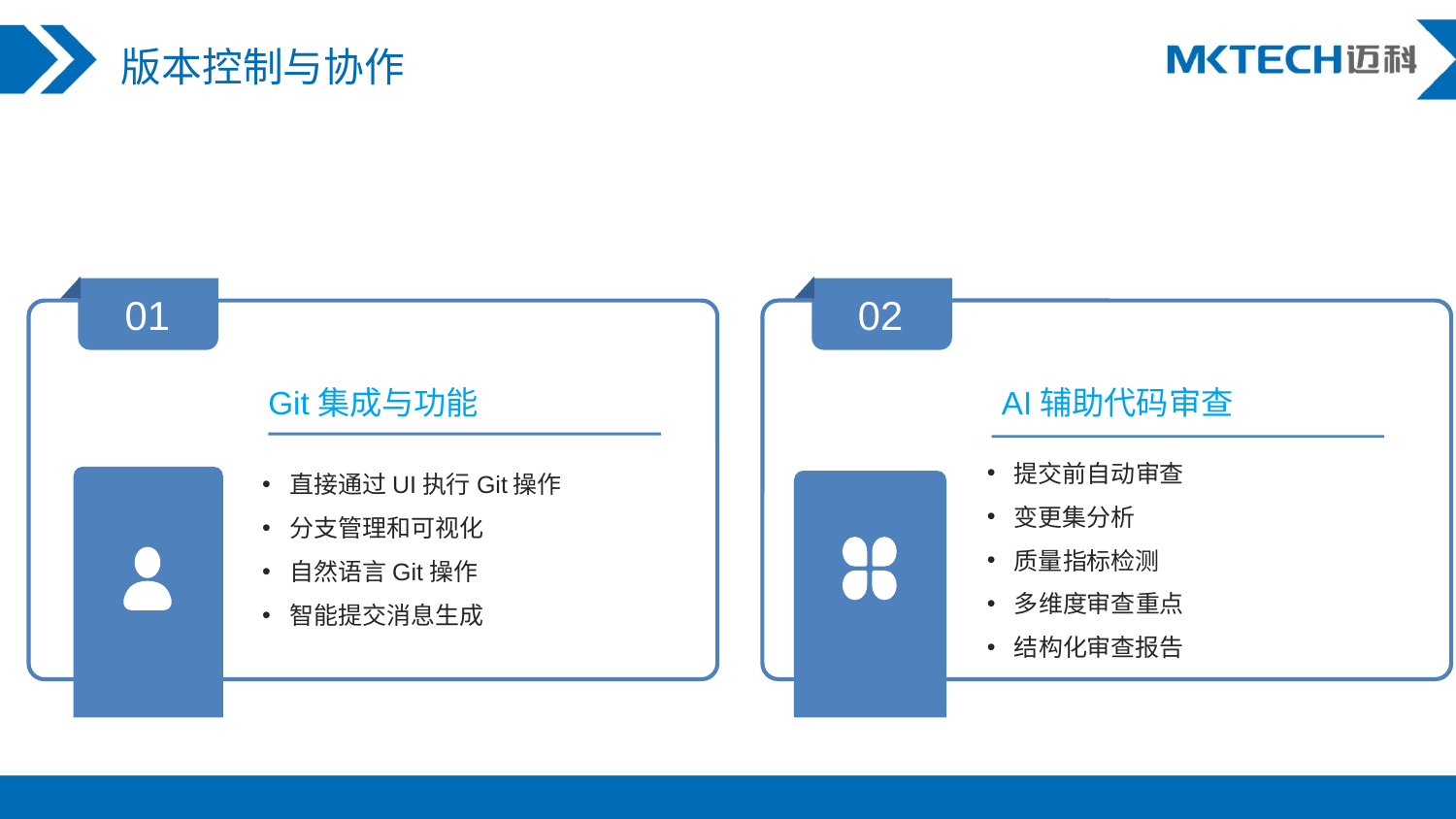

版本控制与协作
01
02

AI辅助代码审查
Git集成与功能

提交前自动审查
变更集分析
质量指标检测
多维度审查重点
结构化审查报告
直接通过UI执行Git操作
分支管理和可视化
自然语言Git操作
智能提交消息生成